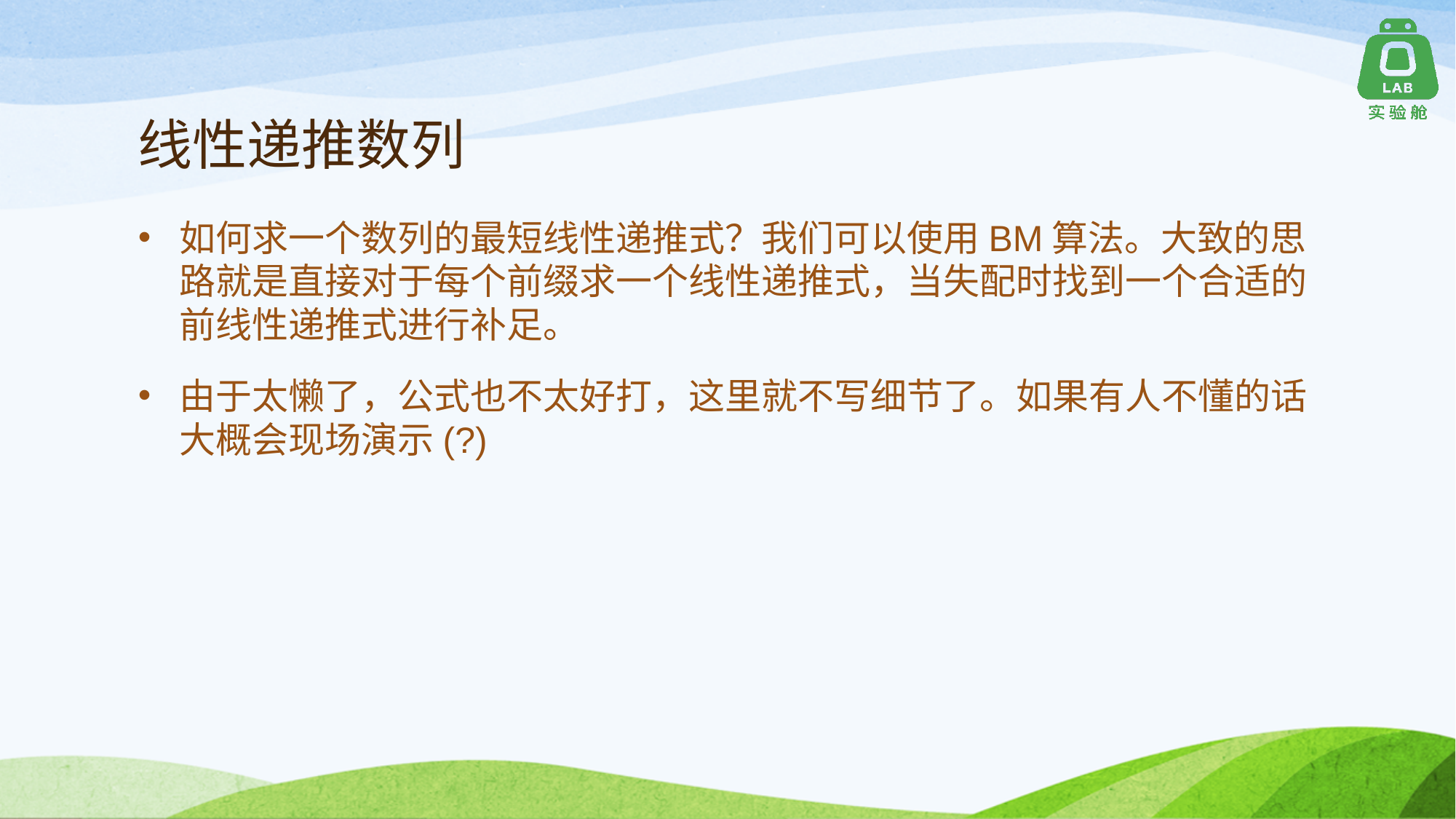

# 线性递推数列
如何求一个数列的最短线性递推式？我们可以使用BM算法。大致的思路就是直接对于每个前缀求一个线性递推式，当失配时找到一个合适的前线性递推式进行补足。
由于太懒了，公式也不太好打，这里就不写细节了。如果有人不懂的话大概会现场演示(?)